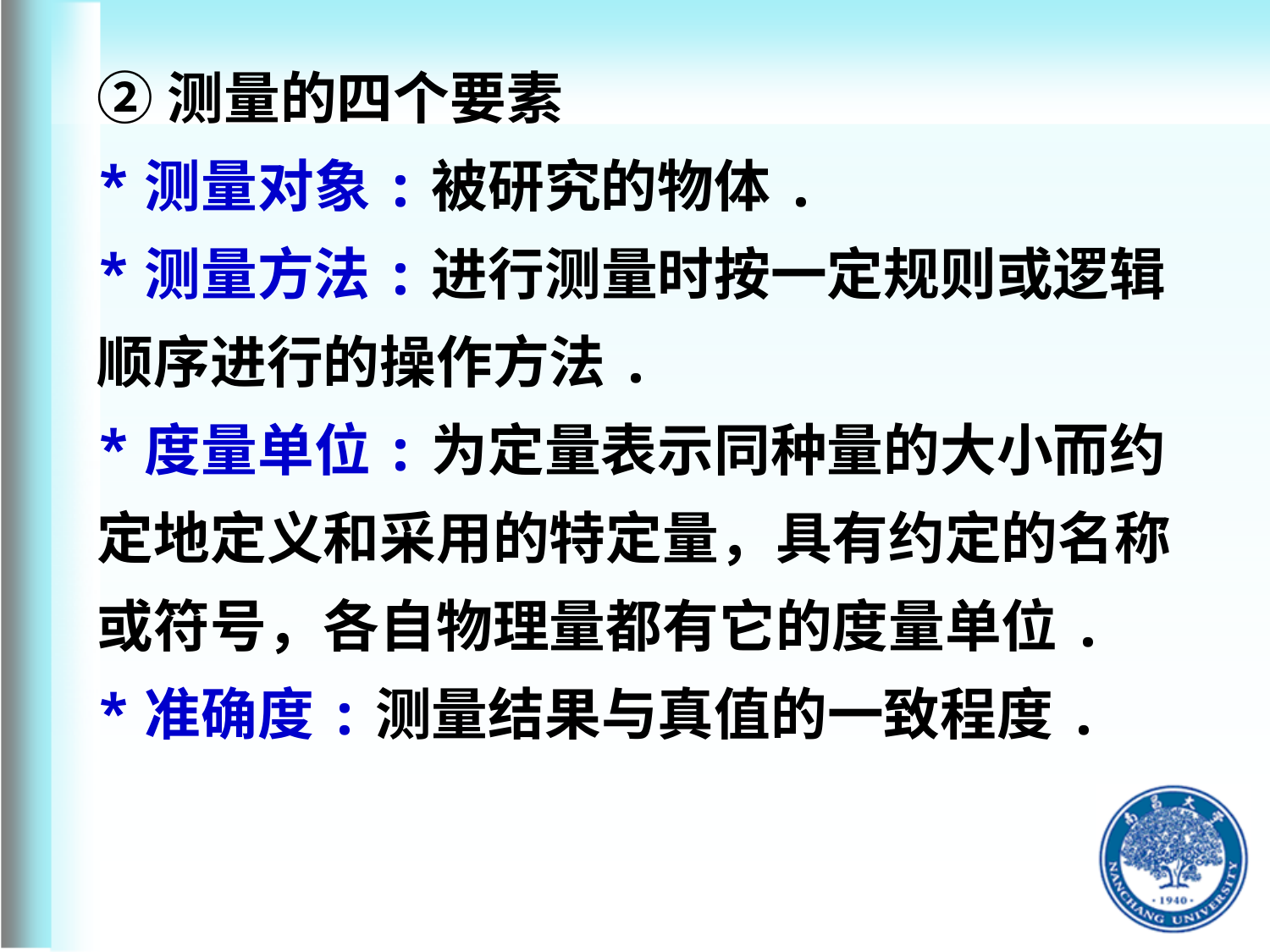

②测量的四个要素
*测量对象:被研究的物体.
*测量方法:进行测量时按一定规则或逻辑顺序进行的操作方法.
*度量单位:为定量表示同种量的大小而约定地定义和采用的特定量，具有约定的名称或符号，各自物理量都有它的度量单位.
*准确度:测量结果与真值的一致程度.